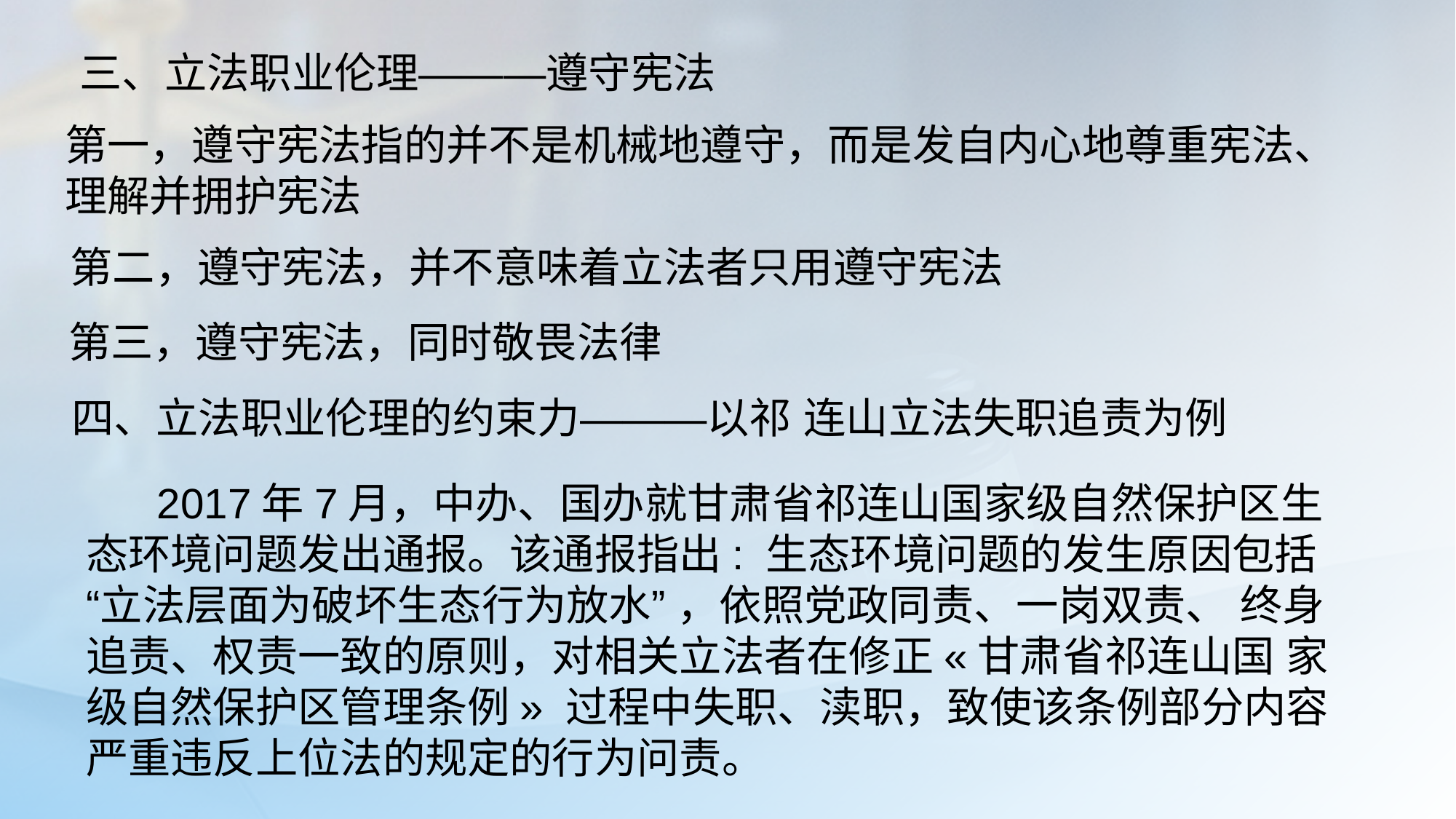

三、立法职业伦理———遵守宪法
第一，遵守宪法指的并不是机械地遵守，而是发自内心地尊重宪法、理解并拥护宪法
第二，遵守宪法，并不意味着立法者只用遵守宪法
第三，遵守宪法，同时敬畏法律
四、立法职业伦理的约束力———以祁 连山立法失职追责为例
      2017年7月，中办、国办就甘肃省祁连山国家级自然保护区生态环境问题发出通报。该通报指出: 生态环境问题的发生原因包括“立法层面为破坏生态行为放水” ，依照党政同责、一岗双责、 终身追责、权责一致的原则，对相关立法者在修正«甘肃省祁连山国 家级自然保护区管理条例» 过程中失职、渎职，致使该条例部分内容严重违反上位法的规定的行为问责。